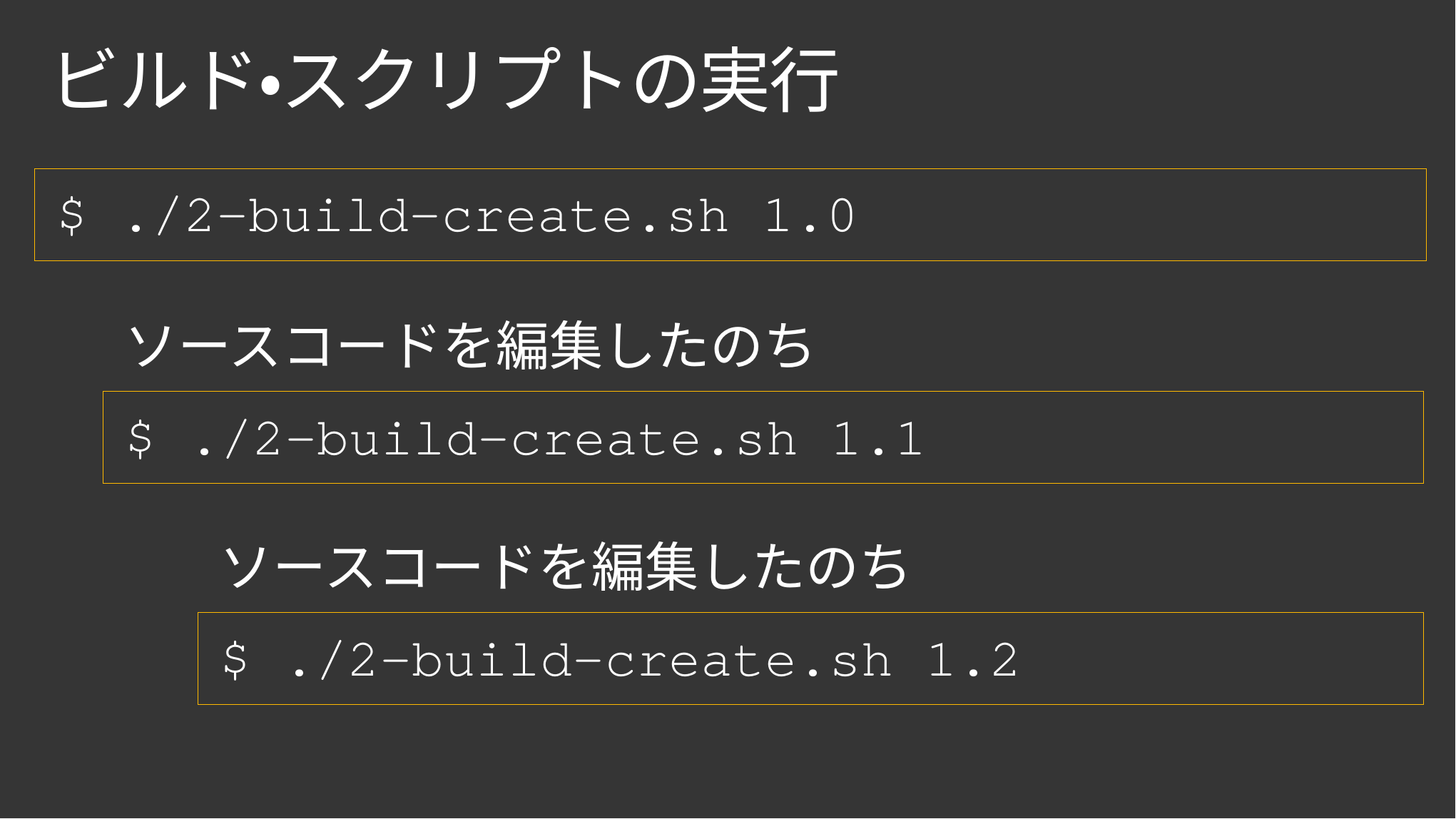

# ビルド・スクリプトの実行
$ ./2-build-create.sh 1.0
ソースコードを編集したのち
$ ./2-build-create.sh 1.1
ソースコードを編集したのち
$ ./2-build-create.sh 1.2